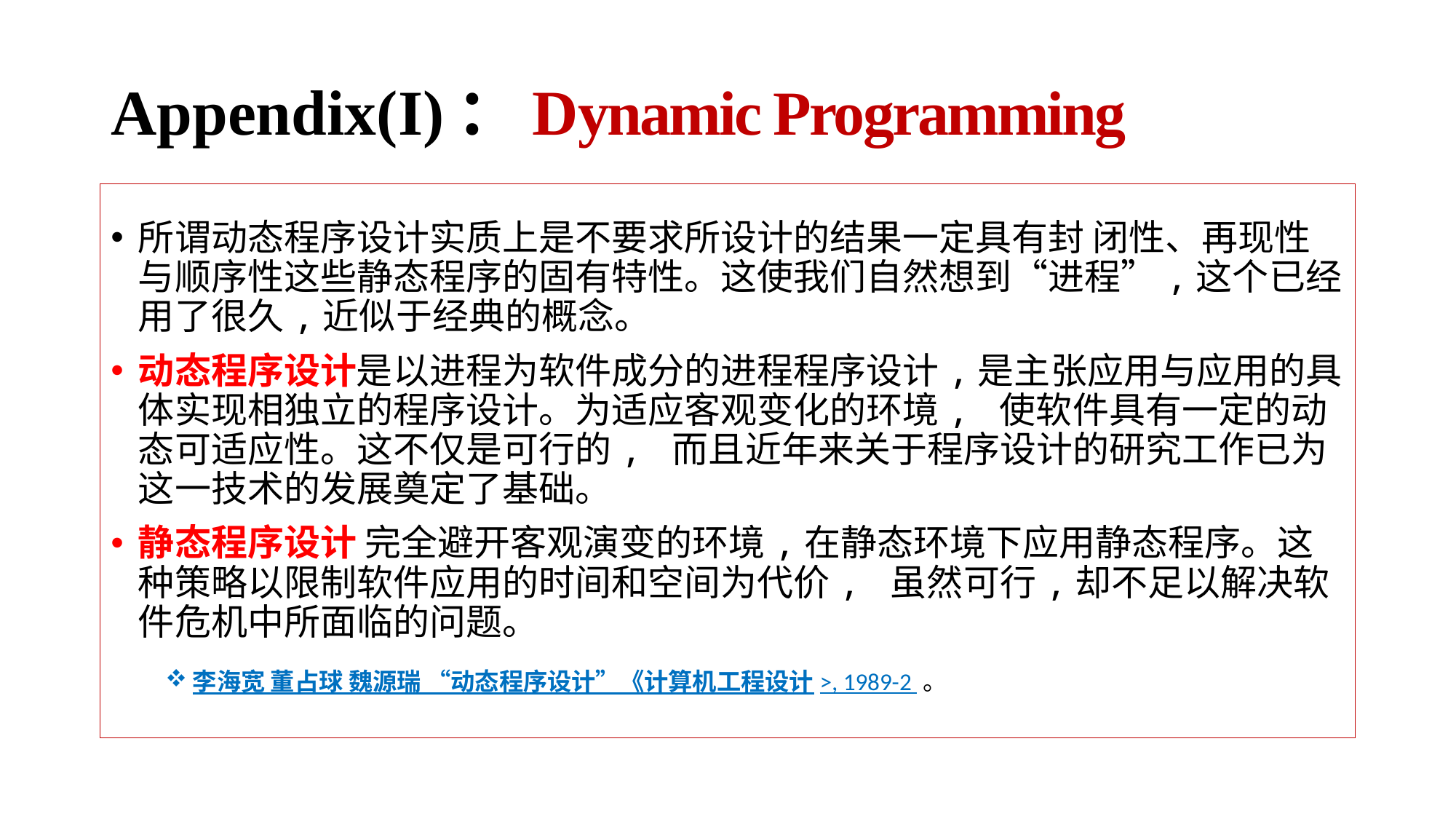

# Appendix(I)：Dynamic Programming

所谓动态程序设计实质上是不要求所设计的结果一定具有封 闭性、再现性与顺序性这些静态程序的固有特性。这使我们自然想到“进程”,这个已经用了很久,近似于经典的概念。
动态程序设计是以进程为软件成分的进程程序设计,是主张应用与应用的具体实现相独立的程序设计。为适应客观变化的环境, 使软件具有一定的动态可适应性。这不仅是可行的, 而且近年来关于程序设计的研究工作已为这一技术的发展奠定了基础。
静态程序设计 完全避开客观演变的环境,在静态环境下应用静态程序。这种策略以限制软件应用的时间和空间为代价, 虽然可行,却不足以解决软件危机中所面临的问题。
李海宽 董占球 魏源瑞 “动态程序设计”《计算机工程设计>, 1989-2 。